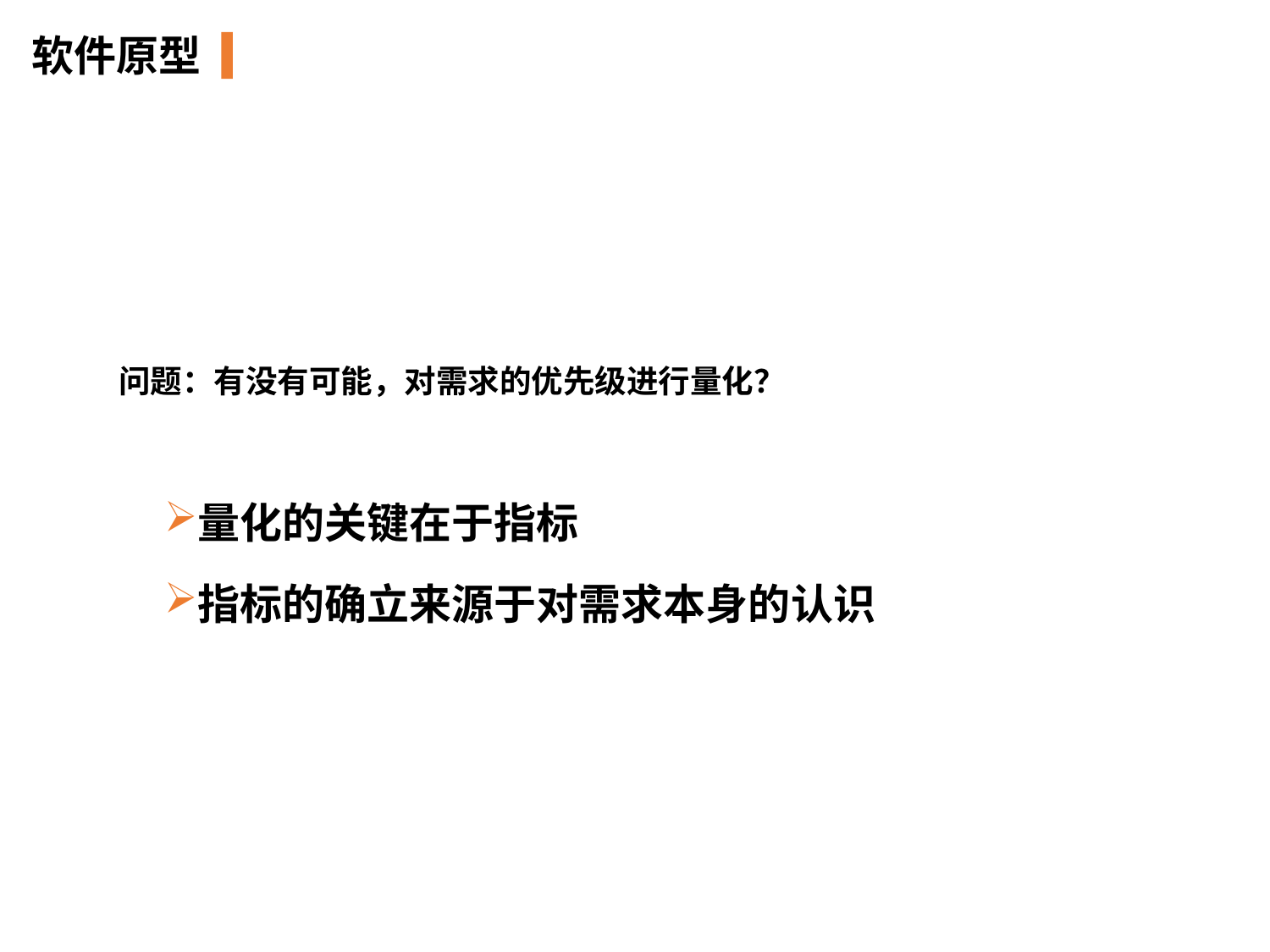

软件原型

        问题：有没有可能，对需求的优先级进行量化？
量化的关键在于指标
指标的确立来源于对需求本身的认识